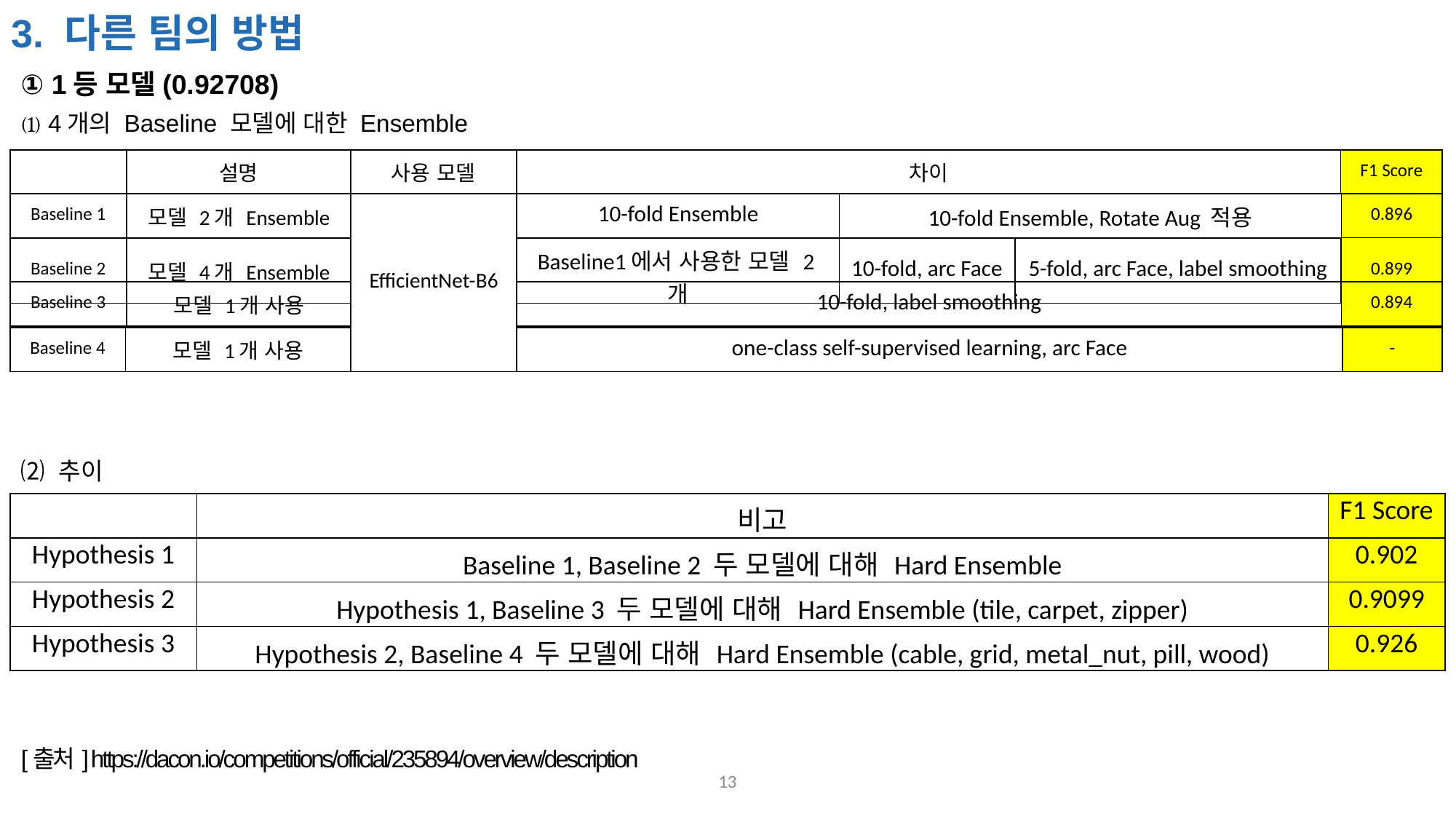

# 3. 다른 팀의 방법
① 1등 모델(0.92708)
⑴ 4개의 Baseline 모델에 대한 Ensemble
|  | 설명 | 사용 모델 | 차이 |  |  | F1 Score |
| --- | --- | --- | --- | --- | --- | --- |
|  |  | EfficientNet-B6 |  |  |  |  |
|  |  |  |  |  |  |  |
|  |  |  |  |  |  |  |
|  |  |  |  |  |  |  |
| Baseline 1 | 모델 2개 Ensemble |  | 10-fold Ensemble | 10-fold Ensemble, Rotate Aug 적용 | 0.896 |
| --- | --- | --- | --- | --- | --- |
| Baseline 2 | 모델 4개 Ensemble |  | Baseline1에서 사용한 모델 2개 | 10-fold, arc Face | 5-fold, arc Face, label smoothing | 0.899 |
| --- | --- | --- | --- | --- | --- | --- |
| Baseline 3 | 모델 1개 사용 |  | 10-fold, label smoothing | 0.894 |
| --- | --- | --- | --- | --- |
| Baseline 4 | 모델 1개 사용 |  | one-class self-supervised learning, arc Face | - |
| --- | --- | --- | --- | --- |
⑵ 추이
|  | 비고 | F1 Score |
| --- | --- | --- |
| Hypothesis 1 | Baseline 1, Baseline 2 두 모델에 대해 Hard Ensemble | 0.902 |
| Hypothesis 2 | Hypothesis 1, Baseline 3 두 모델에 대해 Hard Ensemble (tile, carpet, zipper) | 0.9099 |
| Hypothesis 3 | Hypothesis 2, Baseline 4 두 모델에 대해 Hard Ensemble (cable, grid, metal\_nut, pill, wood) | 0.926 |
[출처] https://dacon.io/competitions/official/235894/overview/description
13